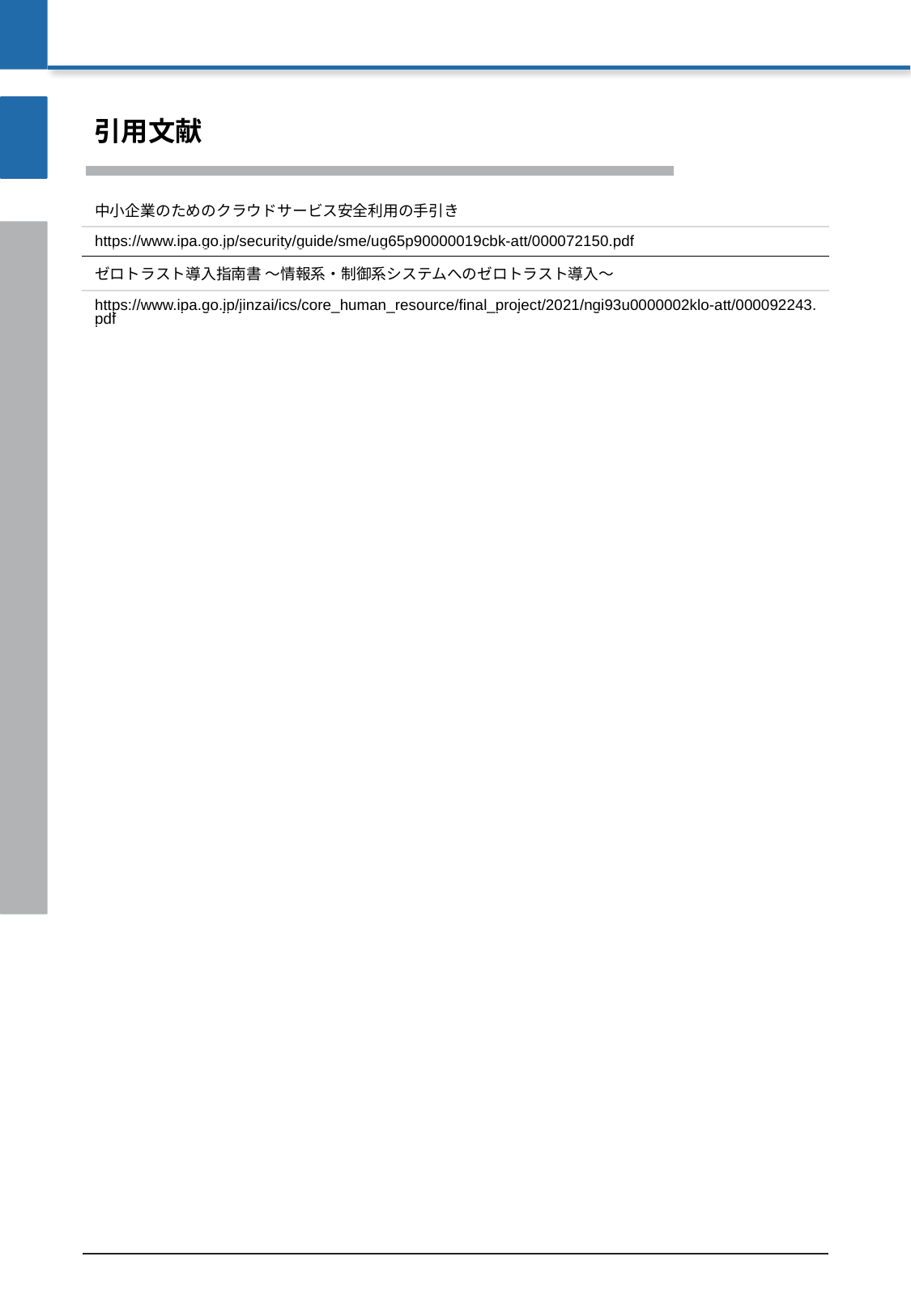

引用文献
| 中小企業のためのクラウドサービス安全利用の手引き |
| --- |
| https://www.ipa.go.jp/security/guide/sme/ug65p90000019cbk-att/000072150.pdf |
| ゼロトラスト導入指南書 〜情報系・制御系システムへのゼロトラスト導入〜 |
| https://www.ipa.go.jp/jinzai/ics/core\_human\_resource/final\_project/2021/ngi93u0000002klo-att/000092243.pdf |